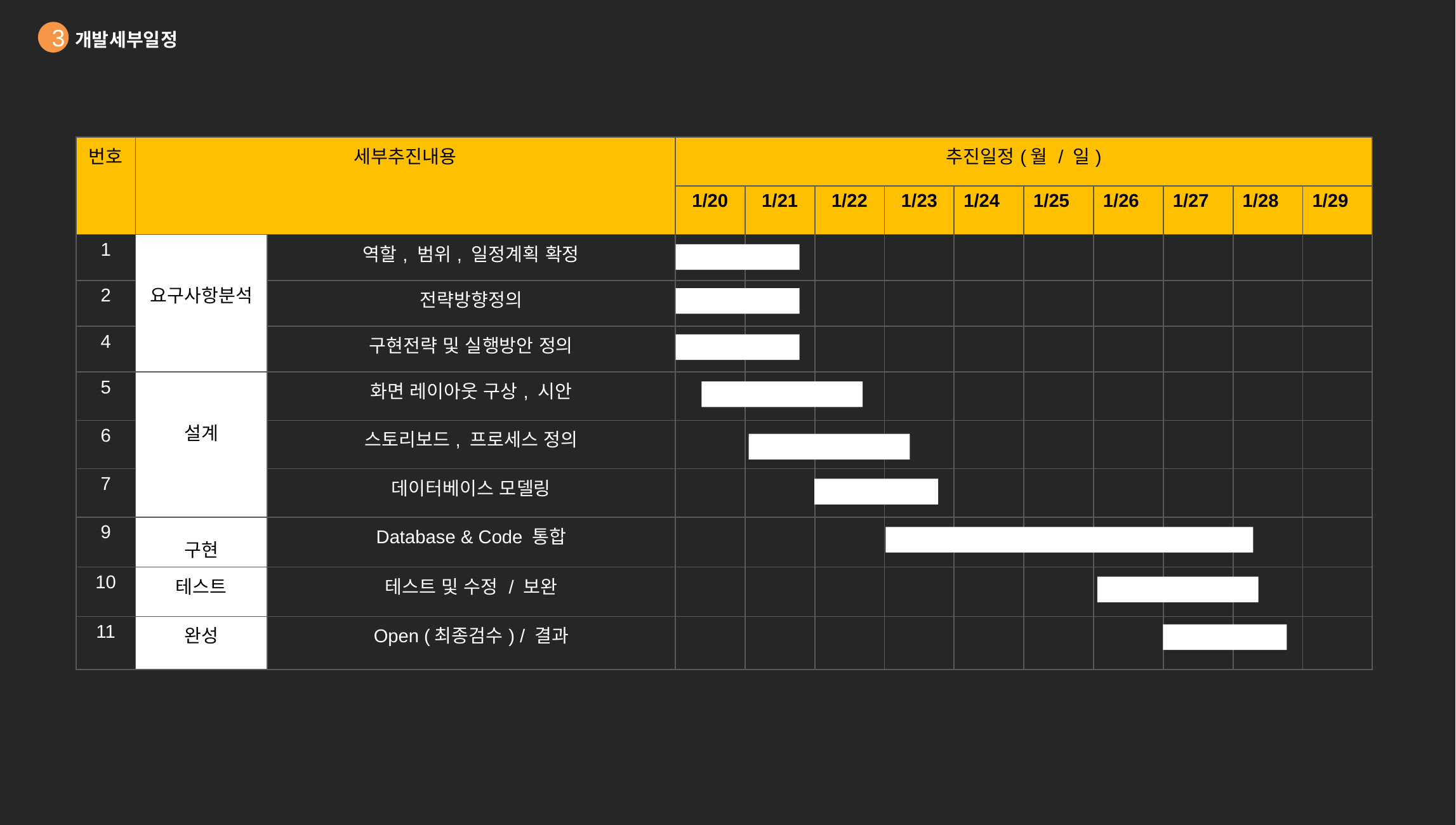

3
개발세부일정
| 번호 | 세부추진내용 |  | 추진일정(월 / 일) |  |  |  |  |  |  |  |  |  |
| --- | --- | --- | --- | --- | --- | --- | --- | --- | --- | --- | --- | --- |
|  |  |  | 1/20 | 1/21 | 1/22 | 1/23 | 1/24 | 1/25 | 1/26 | 1/27 | 1/28 | 1/29 |
| 1 | 요구사항분석 | 역할, 범위, 일정계획 확정 |  |  |  |  |  |  |  |  |  |  |
| 2 |  | 전략방향정의 |  |  |  |  |  |  |  |  |  |  |
| 4 |  | 구현전략 및 실행방안 정의 |  |  |  |  |  |  |  |  |  |  |
| 5 | 설계 | 화면 레이아웃 구상, 시안 |  |  |  |  |  |  |  |  |  |  |
| 6 |  | 스토리보드, 프로세스 정의 |  |  |  |  |  |  |  |  |  |  |
| 7 |  | 데이터베이스 모델링 |  |  |  |  |  |  |  |  |  |  |
| 9 | 구현 | Database & Code 통합 |  |  |  |  |  |  |  |  |  |  |
| 10 | 테스트 | 테스트 및 수정 / 보완 |  |  |  |  |  |  |  |  |  |  |
| 11 | 완성 | Open (최종검수) / 결과 |  |  |  |  |  |  |  |  |  |  |